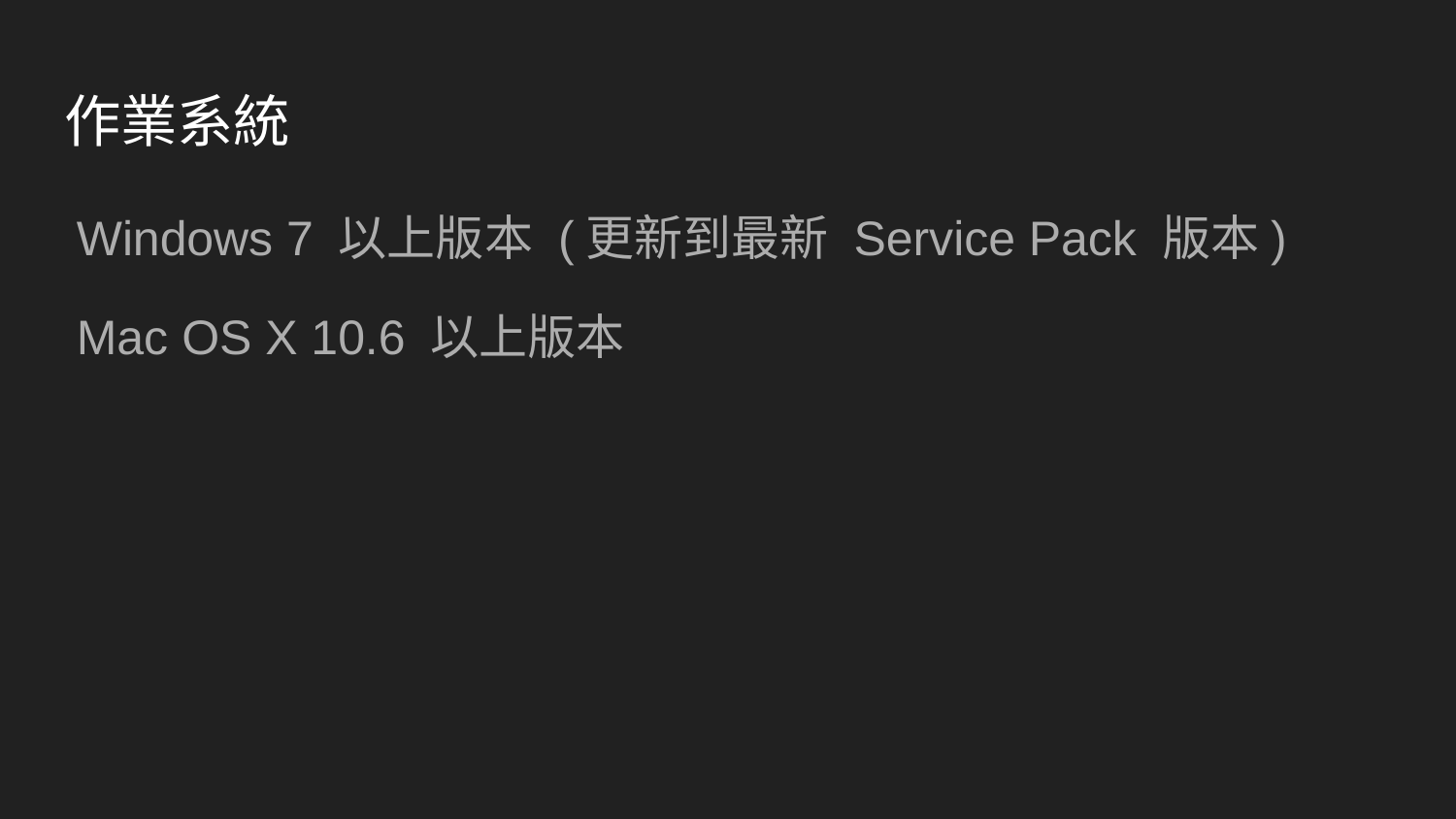

# 作業系統
Windows 7 以上版本 (更新到最新 Service Pack 版本)
Mac OS X 10.6 以上版本